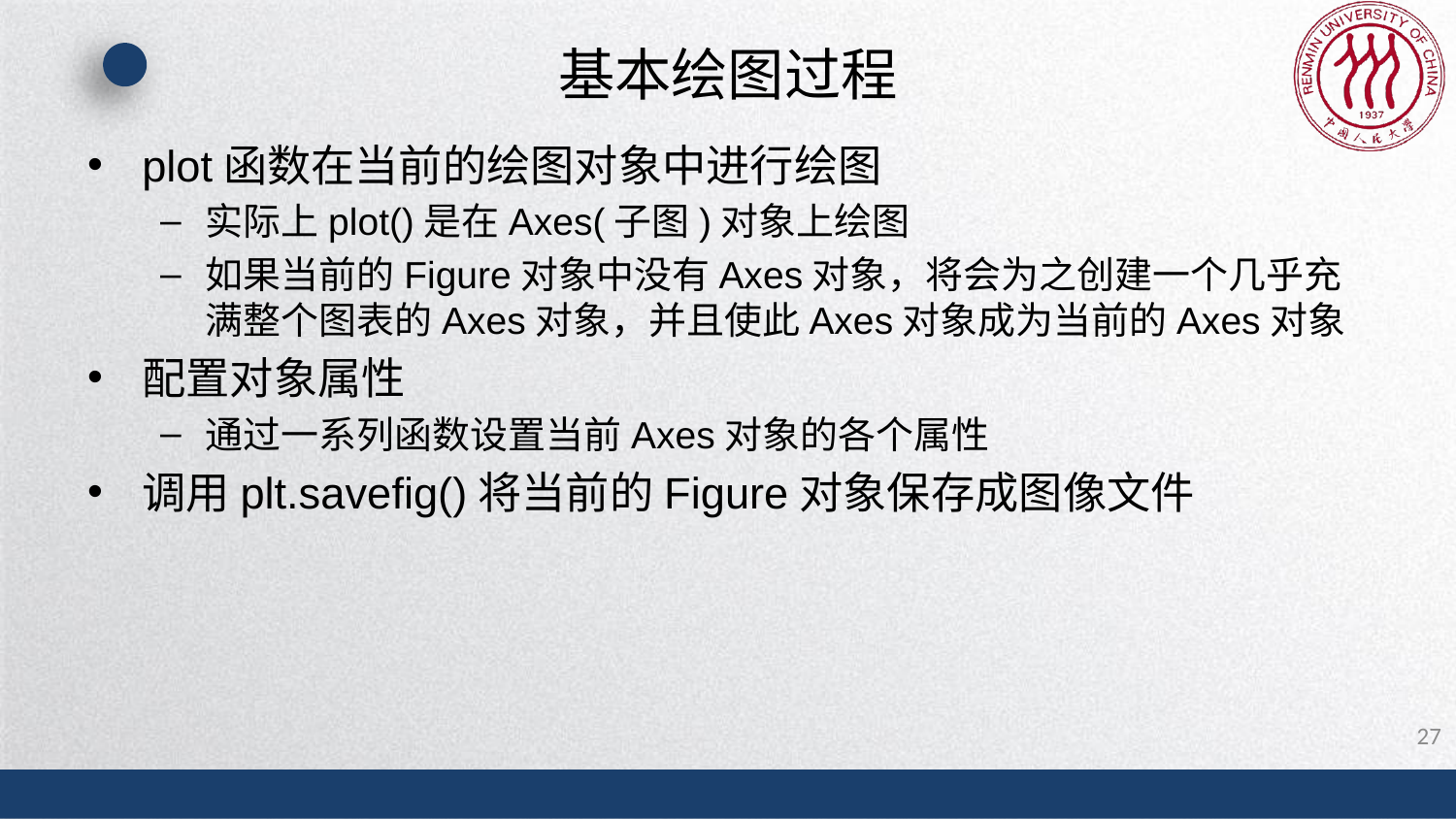

# 基本绘图过程
plot函数在当前的绘图对象中进行绘图
实际上plot()是在Axes(子图)对象上绘图
如果当前的Figure对象中没有Axes对象，将会为之创建一个几乎充满整个图表的Axes对象，并且使此Axes对象成为当前的Axes对象
配置对象属性
通过一系列函数设置当前Axes对象的各个属性
调用plt.savefig()将当前的Figure对象保存成图像文件
27